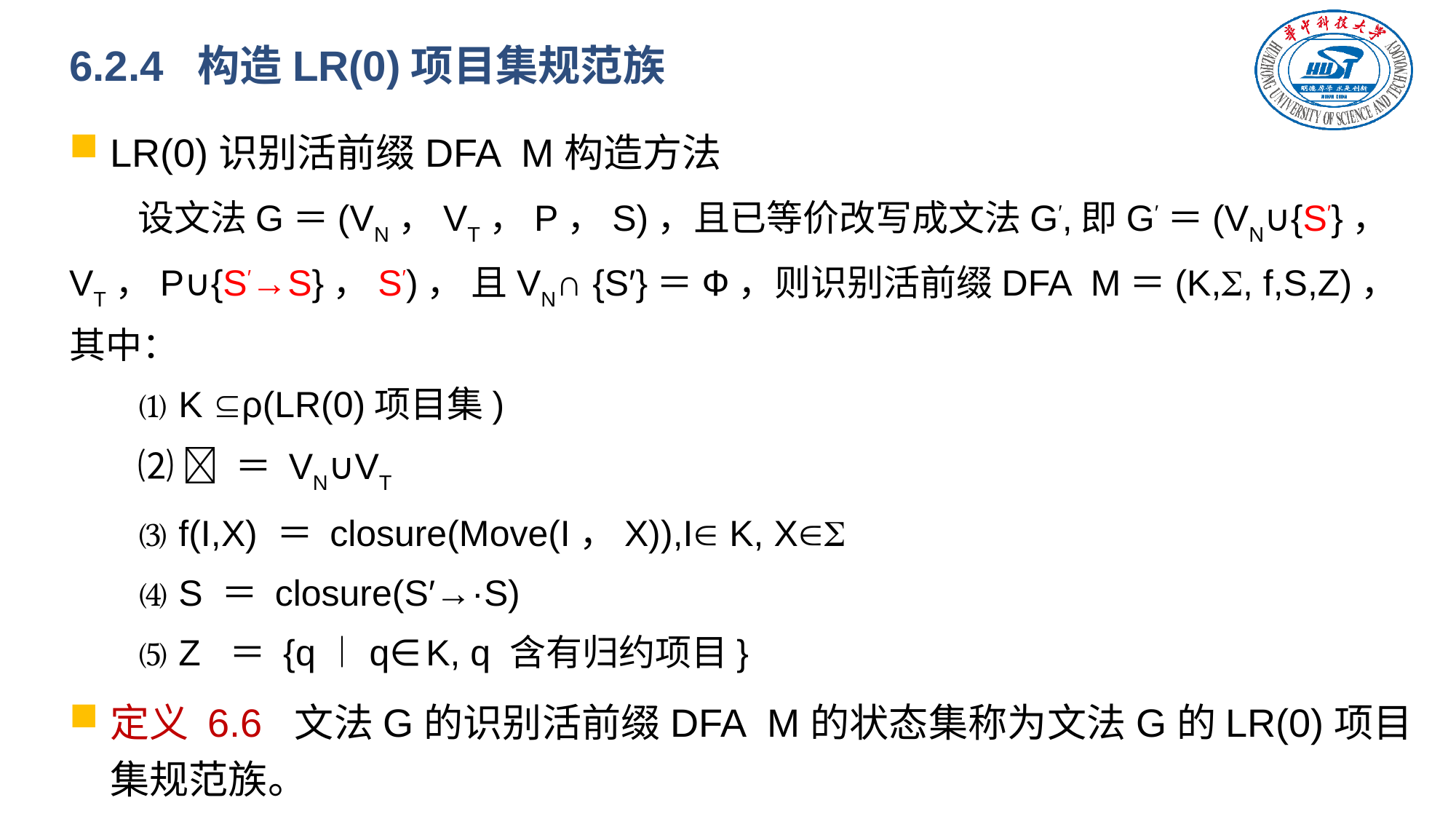

# 6.2.4  构造LR(0)项目集规范族
LR(0)识别活前缀DFA  M构造方法
设文法G＝(VN，VT，P，S)，且已等价改写成文法G′,即G′＝(VN∪{S′}，VT，P∪{S′→S}，S′)， 且VN∩ {S′}＝Ф，则识别活前缀DFA  M＝(K,Σ, f,S,Z)，其中：
⑴ K ⊆ρ(LR(0)项目集)
⑵ Σ ＝ VN∪VT
⑶ f(I,X) ＝ closure(Move(I，X)),I∈ K, X∈Σ
⑷ S ＝ closure(S′→·S)
⑸ Z  ＝ {q︱q∈K, q 含有归约项目}
定义 6.6  文法G的识别活前缀DFA  M的状态集称为文法G的LR(0)项目集规范族。

42